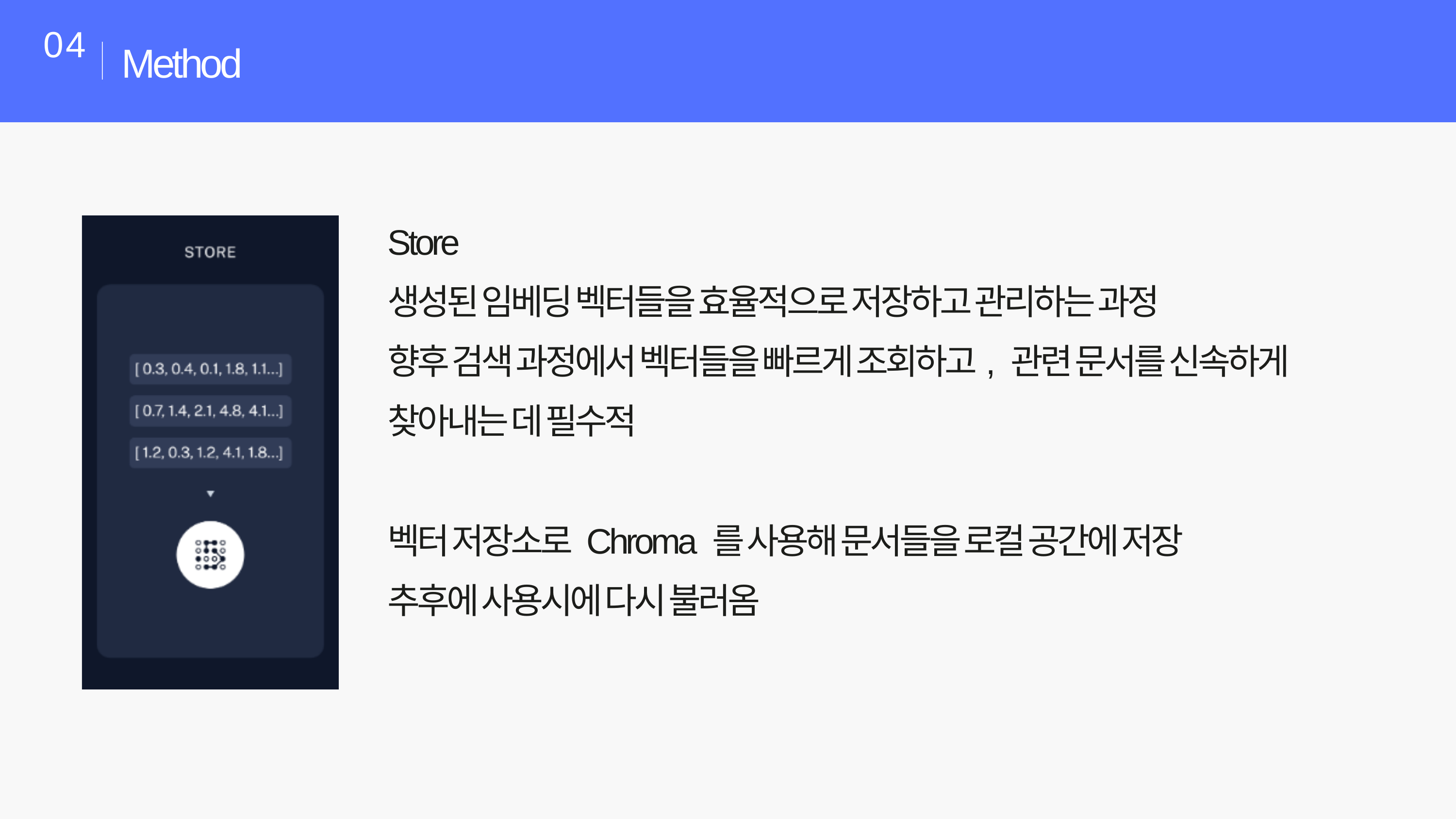

Method

04

Store
생성된 임베딩 벡터들을 효율적으로 저장하고 관리하는 과정
향후 검색 과정에서 벡터들을 빠르게 조회하고, 관련 문서를 신속하게 찾아내는 데 필수적

벡터 저장소로 Chroma 를 사용해 문서들을 로컬 공간에 저장
추후에 사용시에 다시 불러옴